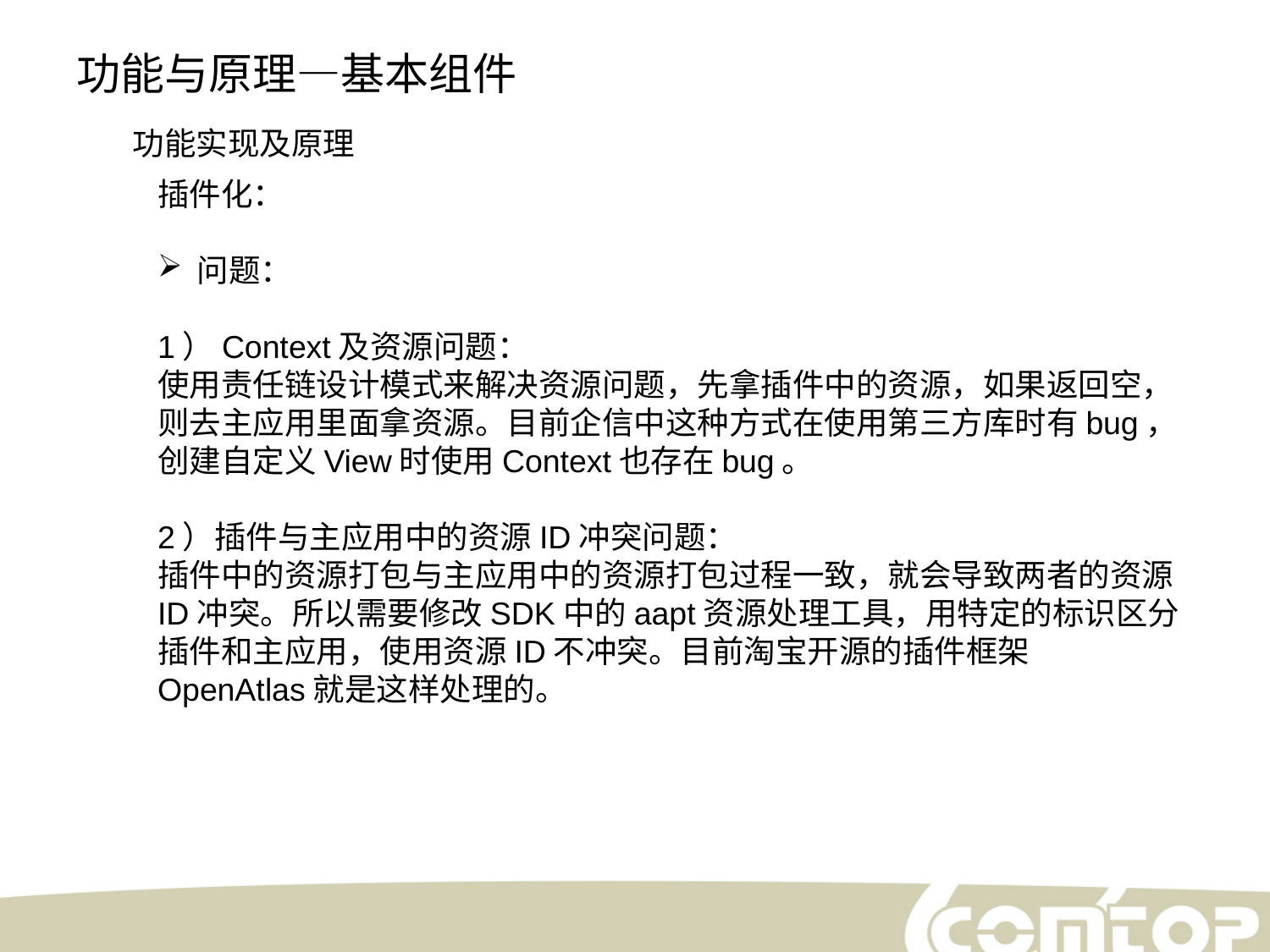

功能与原理—基本组件
功能实现及原理
插件化：

问题：

1）Context及资源问题：
使用责任链设计模式来解决资源问题，先拿插件中的资源，如果返回空，则去主应用里面拿资源。目前企信中这种方式在使用第三方库时有bug，创建自定义View时使用Context也存在bug。

2）插件与主应用中的资源ID冲突问题：
插件中的资源打包与主应用中的资源打包过程一致，就会导致两者的资源ID冲突。所以需要修改SDK中的aapt资源处理工具，用特定的标识区分插件和主应用，使用资源ID不冲突。目前淘宝开源的插件框架OpenAtlas就是这样处理的。